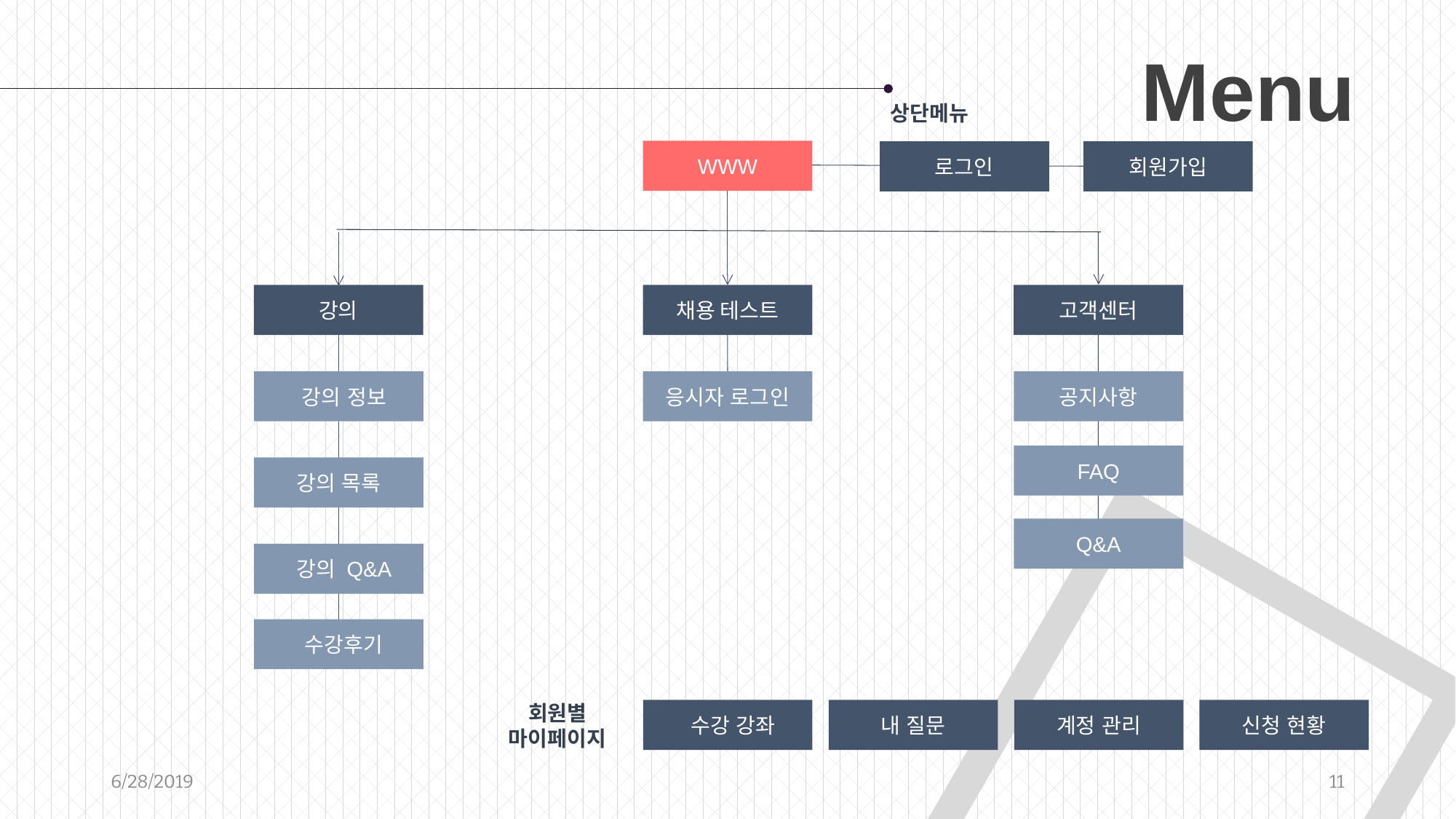

Menu
상단메뉴
WWW
회원가입
로그인
강의
채용 테스트
고객센터
 강의 정보
응시자 로그인
공지사항
FAQ
강의 목록
Q&A
 강의 Q&A
 수강후기​
회원별 마이페이지
 수강 강좌
내 질문
계정 관리
신청 현황
6/28/2019
11